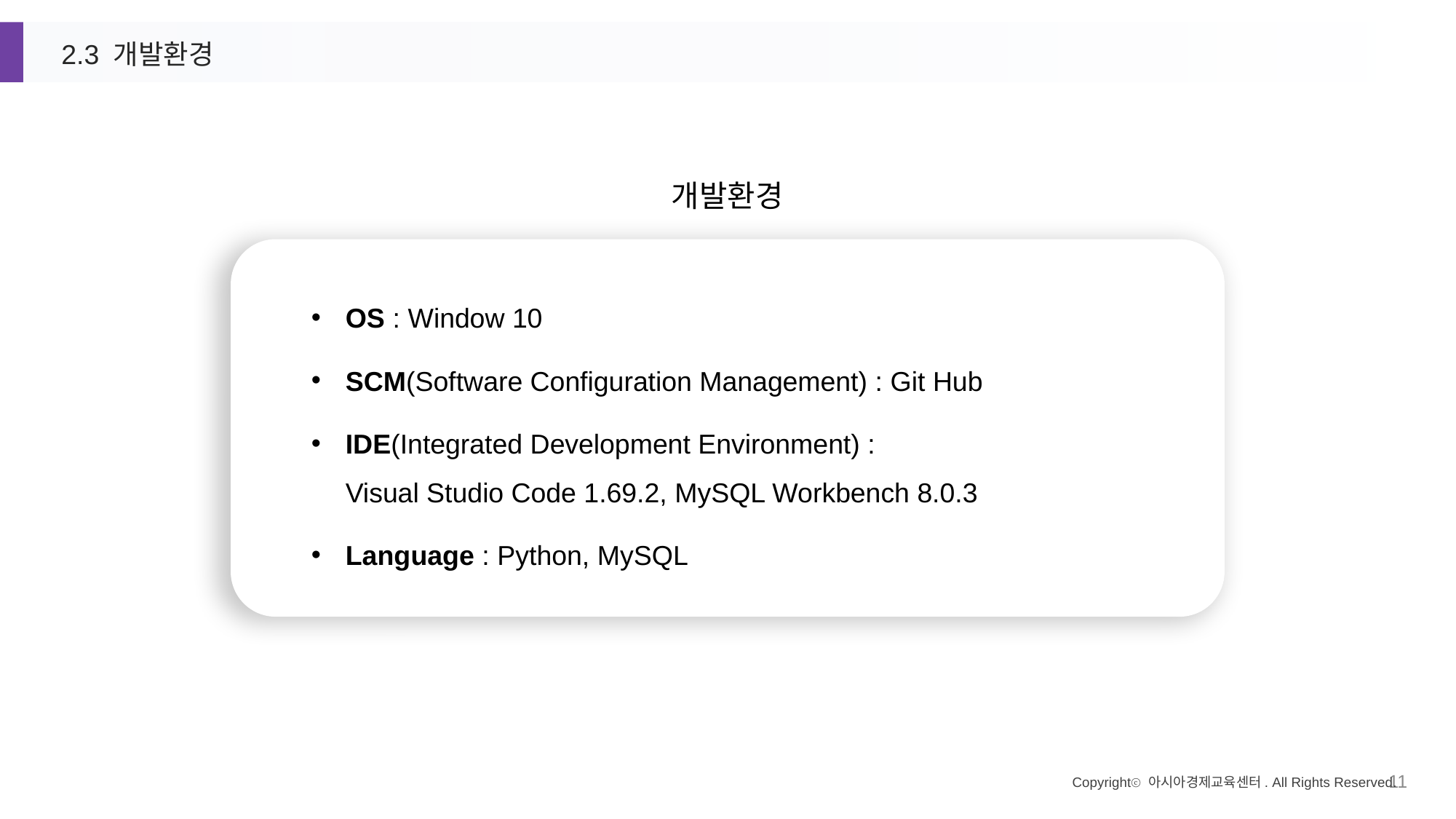

2.3 개발환경
개발환경

OS : Window 10

SCM(Software Configuration Management) : Git Hub

IDE(Integrated Development Environment) :
Visual Studio Code 1.69.2, MySQL Workbench 8.0.3

Language : Python, MySQL
Copyrightⓒ 아시아경제교육센터. All Rights Reserved.